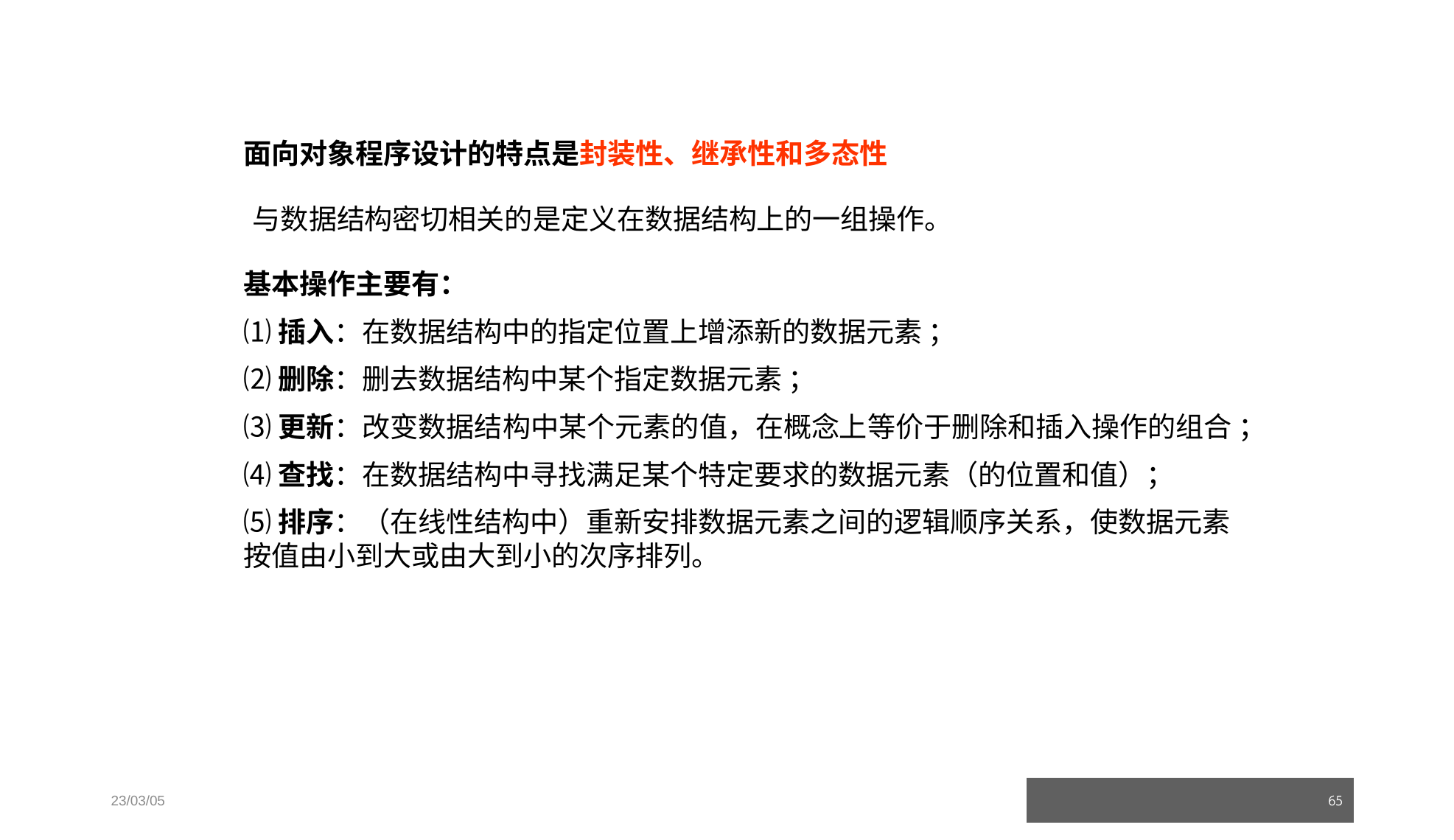

面向对象程序设计的特点是封装性、继承性和多态性
与数据结构密切相关的是定义在数据结构上的一组操作。
基本操作主要有：
⑴插入：在数据结构中的指定位置上增添新的数据元素 ；
⑵删除：删去数据结构中某个指定数据元素 ；
⑶更新：改变数据结构中某个元素的值，在概念上等价于删除和插入操作的组合 ；
⑷查找：在数据结构中寻找满足某个特定要求的数据元素（的位置和值）；
⑸排序：（在线性结构中）重新安排数据元素之间的逻辑顺序关系，使数据元素按值由小到大或由大到小的次序排列。
23/03/05
65